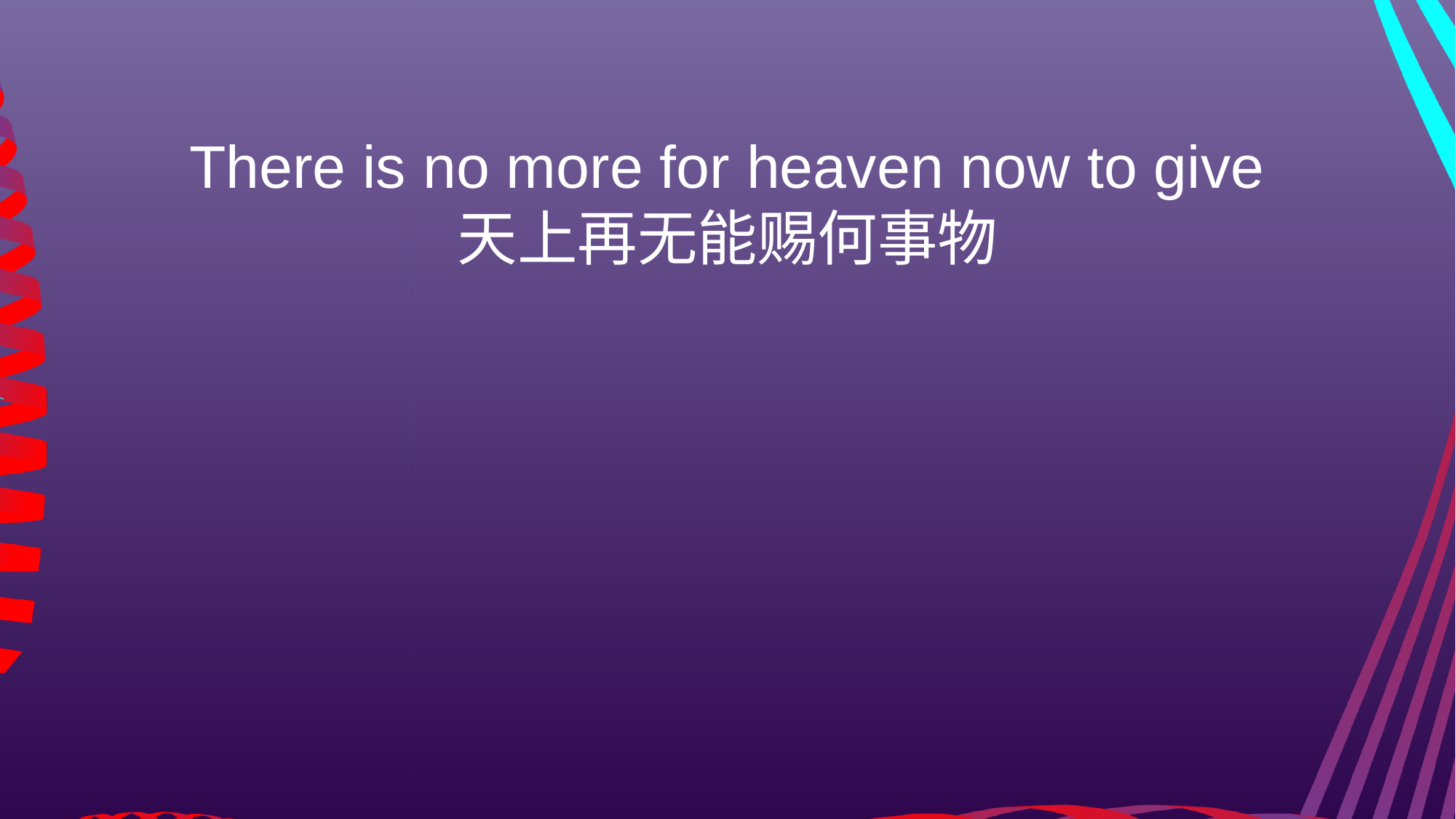

There is no more for heaven now to give
天上再无能赐何事物